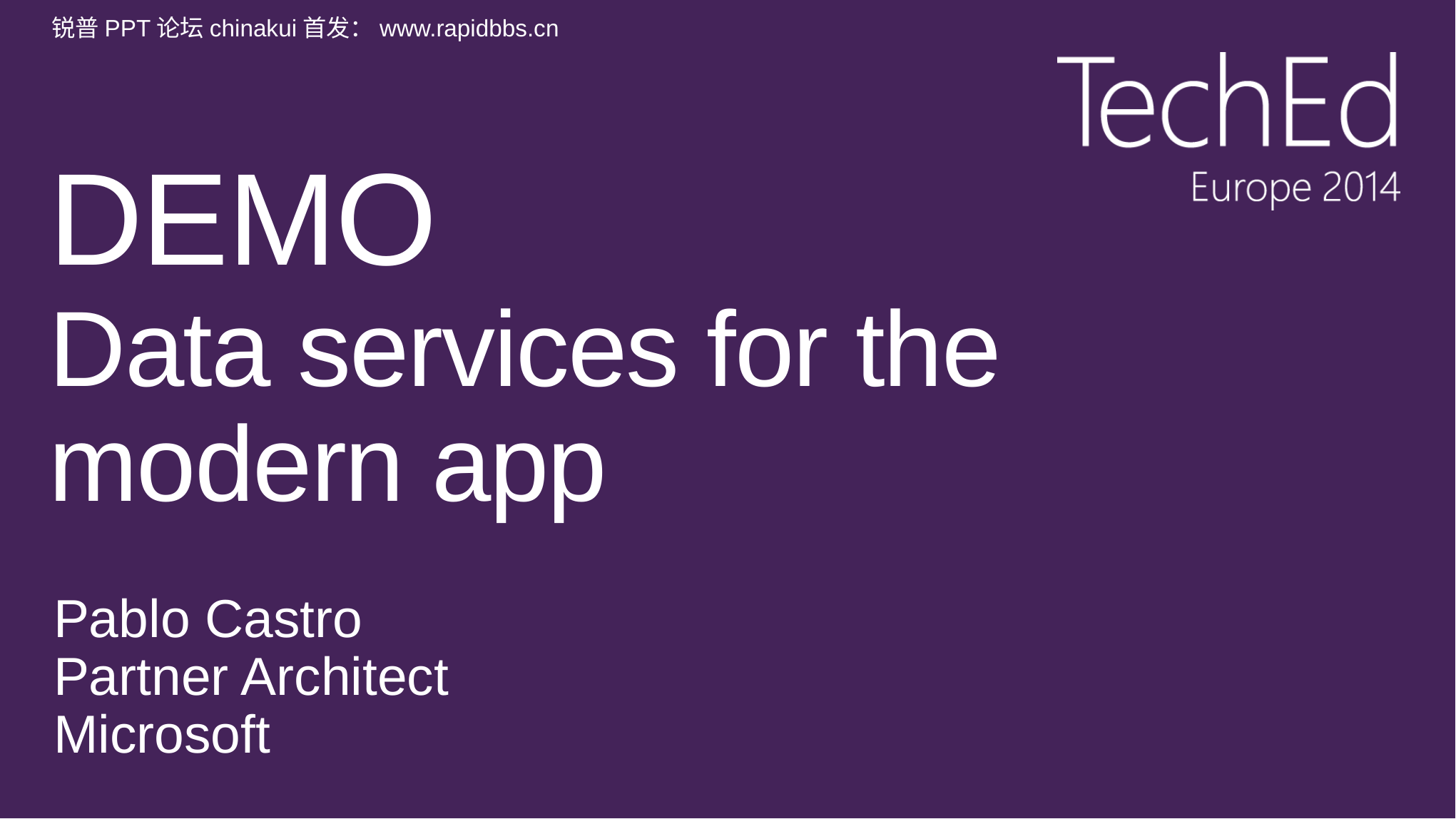

锐普PPT论坛chinakui首发：www.rapidbbs.cn
# DEMO Data services for the modern app
Pablo Castro
Partner Architect
Microsoft